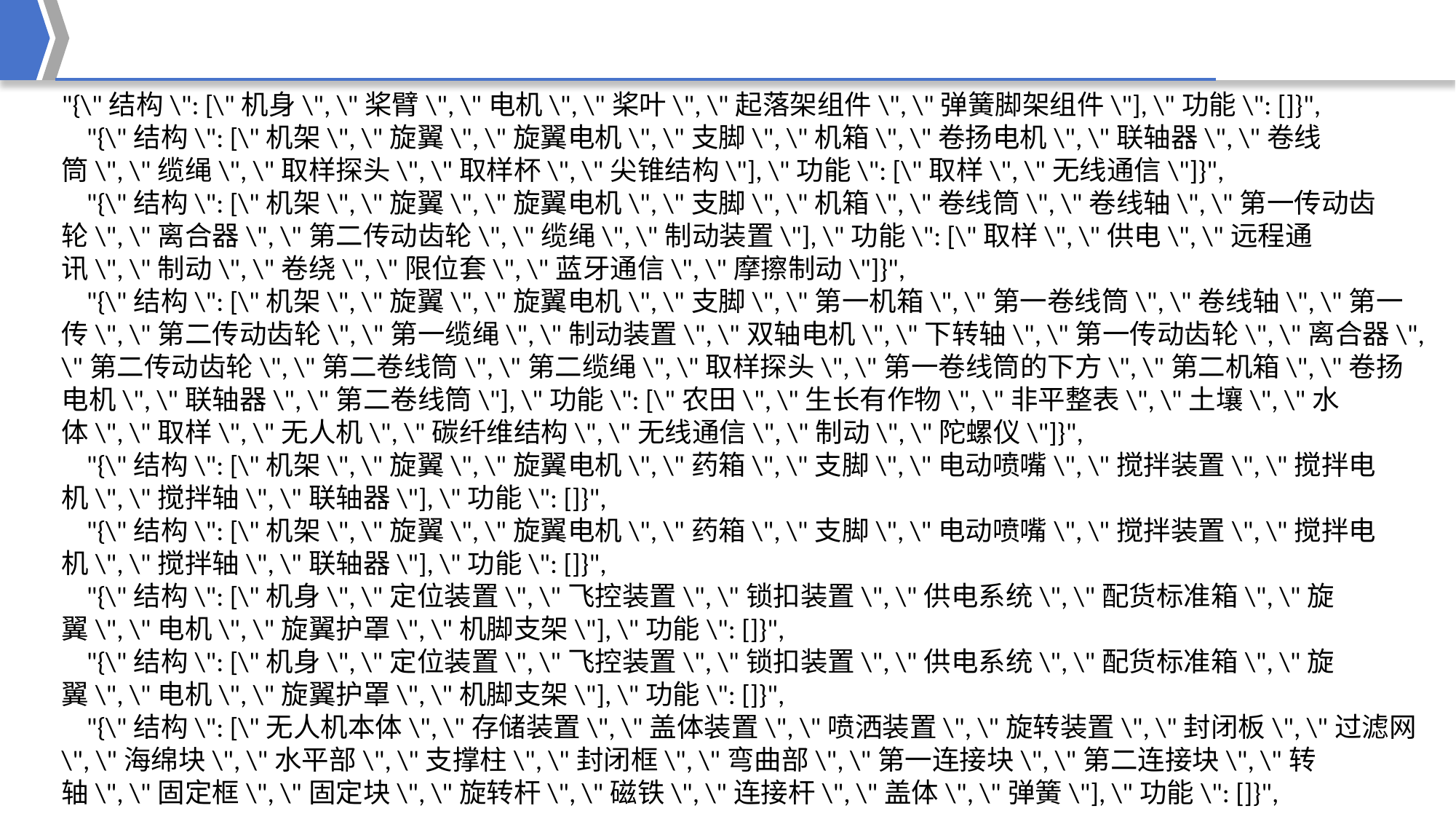

"{\"结构\": [\"机身\", \"桨臂\", \"电机\", \"桨叶\", \"起落架组件\", \"弹簧脚架组件\"], \"功能\": []}",
    "{\"结构\": [\"机架\", \"旋翼\", \"旋翼电机\", \"支脚\", \"机箱\", \"卷扬电机\", \"联轴器\", \"卷线筒\", \"缆绳\", \"取样探头\", \"取样杯\", \"尖锥结构\"], \"功能\": [\"取样\", \"无线通信\"]}",
    "{\"结构\": [\"机架\", \"旋翼\", \"旋翼电机\", \"支脚\", \"机箱\", \"卷线筒\", \"卷线轴\", \"第一传动齿轮\", \"离合器\", \"第二传动齿轮\", \"缆绳\", \"制动装置\"], \"功能\": [\"取样\", \"供电\", \"远程通讯\", \"制动\", \"卷绕\", \"限位套\", \"蓝牙通信\", \"摩擦制动\"]}",
    "{\"结构\": [\"机架\", \"旋翼\", \"旋翼电机\", \"支脚\", \"第一机箱\", \"第一卷线筒\", \"卷线轴\", \"第一传\", \"第二传动齿轮\", \"第一缆绳\", \"制动装置\", \"双轴电机\", \"下转轴\", \"第一传动齿轮\", \"离合器\", \"第二传动齿轮\", \"第二卷线筒\", \"第二缆绳\", \"取样探头\", \"第一卷线筒的下方\", \"第二机箱\", \"卷扬电机\", \"联轴器\", \"第二卷线筒\"], \"功能\": [\"农田\", \"生长有作物\", \"非平整表\", \"土壤\", \"水体\", \"取样\", \"无人机\", \"碳纤维结构\", \"无线通信\", \"制动\", \"陀螺仪\"]}",
    "{\"结构\": [\"机架\", \"旋翼\", \"旋翼电机\", \"药箱\", \"支脚\", \"电动喷嘴\", \"搅拌装置\", \"搅拌电机\", \"搅拌轴\", \"联轴器\"], \"功能\": []}",
    "{\"结构\": [\"机架\", \"旋翼\", \"旋翼电机\", \"药箱\", \"支脚\", \"电动喷嘴\", \"搅拌装置\", \"搅拌电机\", \"搅拌轴\", \"联轴器\"], \"功能\": []}",
    "{\"结构\": [\"机身\", \"定位装置\", \"飞控装置\", \"锁扣装置\", \"供电系统\", \"配货标准箱\", \"旋翼\", \"电机\", \"旋翼护罩\", \"机脚支架\"], \"功能\": []}",
    "{\"结构\": [\"机身\", \"定位装置\", \"飞控装置\", \"锁扣装置\", \"供电系统\", \"配货标准箱\", \"旋翼\", \"电机\", \"旋翼护罩\", \"机脚支架\"], \"功能\": []}",
    "{\"结构\": [\"无人机本体\", \"存储装置\", \"盖体装置\", \"喷洒装置\", \"旋转装置\", \"封闭板\", \"过滤网\", \"海绵块\", \"水平部\", \"支撑柱\", \"封闭框\", \"弯曲部\", \"第一连接块\", \"第二连接块\", \"转轴\", \"固定框\", \"固定块\", \"旋转杆\", \"磁铁\", \"连接杆\", \"盖体\", \"弹簧\"], \"功能\": []}",